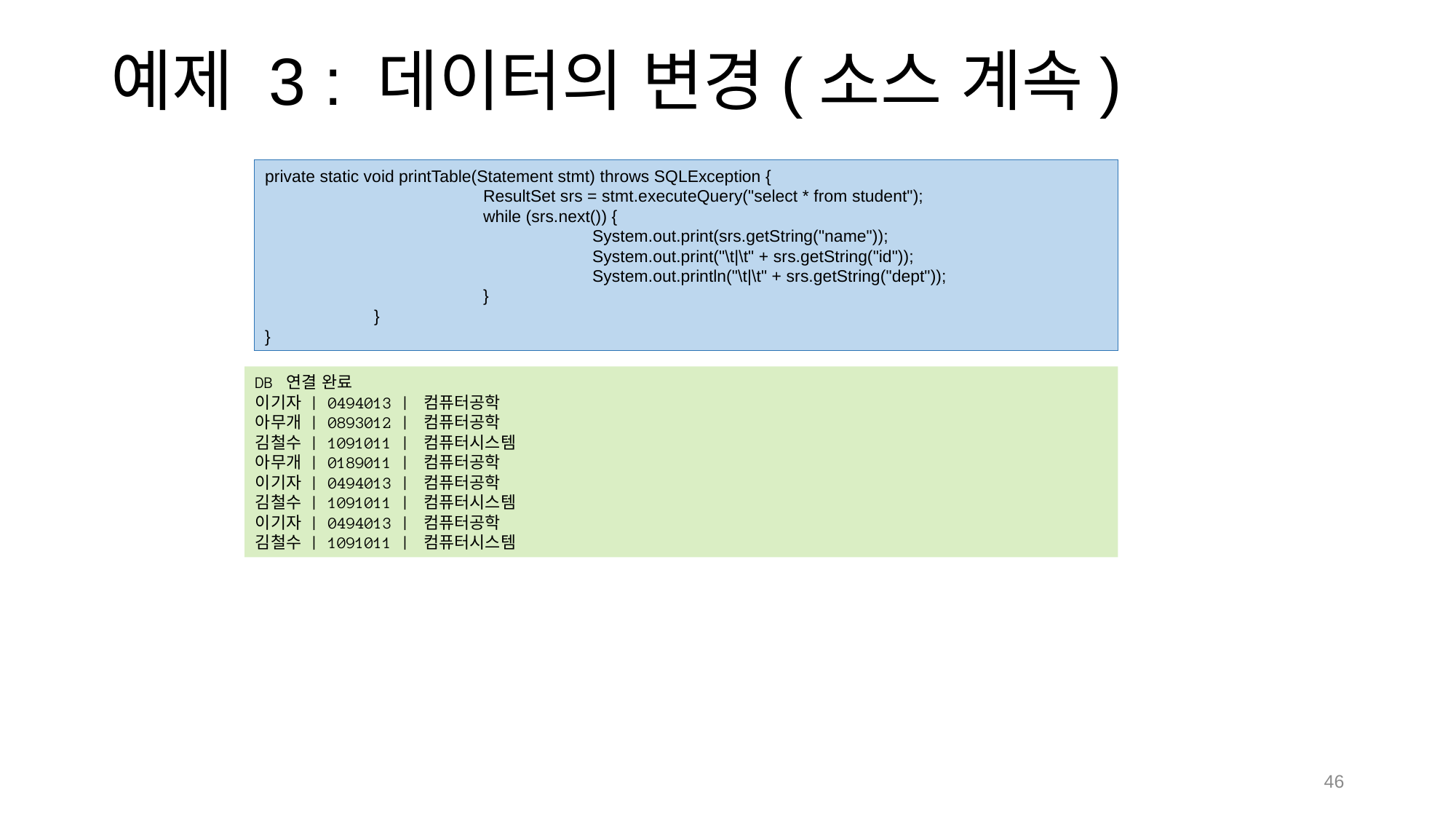

# 예제 3 : 데이터의 변경(소스 계속)

private static void printTable(Statement stmt) throws SQLException {
		ResultSet srs = stmt.executeQuery("select * from student");
		while (srs.next()) {
			System.out.print(srs.getString("name"));
			System.out.print("\t|\t" + srs.getString("id"));
			System.out.println("\t|\t" + srs.getString("dept"));
		}
	}
}
DB 연결 완료
이기자 | 0494013 | 컴퓨터공학
아무개 | 0893012 | 컴퓨터공학
김철수 | 1091011 | 컴퓨터시스템
아무개 | 0189011 | 컴퓨터공학
이기자 | 0494013 | 컴퓨터공학
김철수 | 1091011 | 컴퓨터시스템
이기자 | 0494013 | 컴퓨터공학
김철수 | 1091011 | 컴퓨터시스템
46